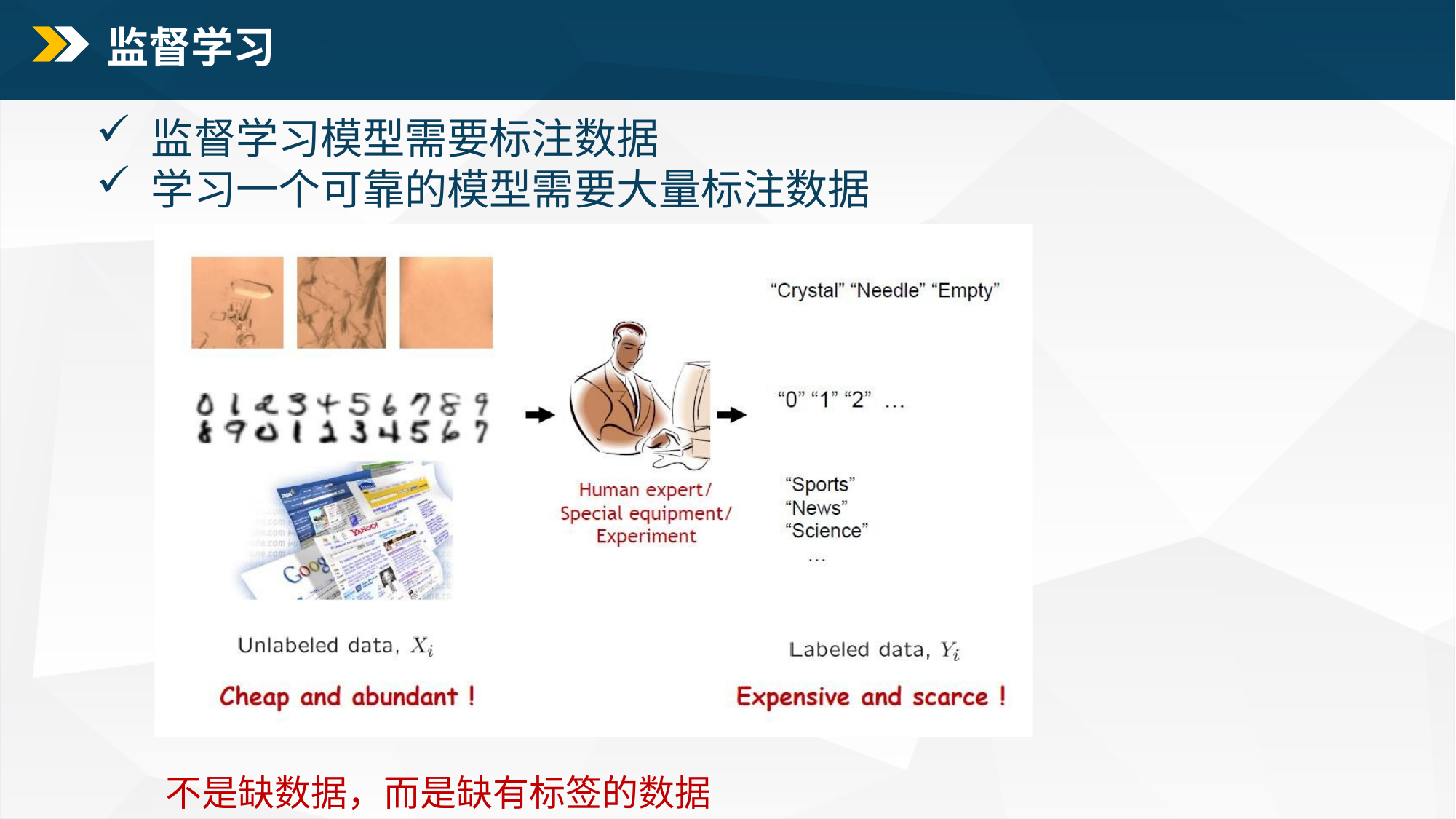

监督学习

监督学习模型需要标注数据
学习一个可靠的模型需要大量标注数据

不是缺数据，而是缺有标签的数据